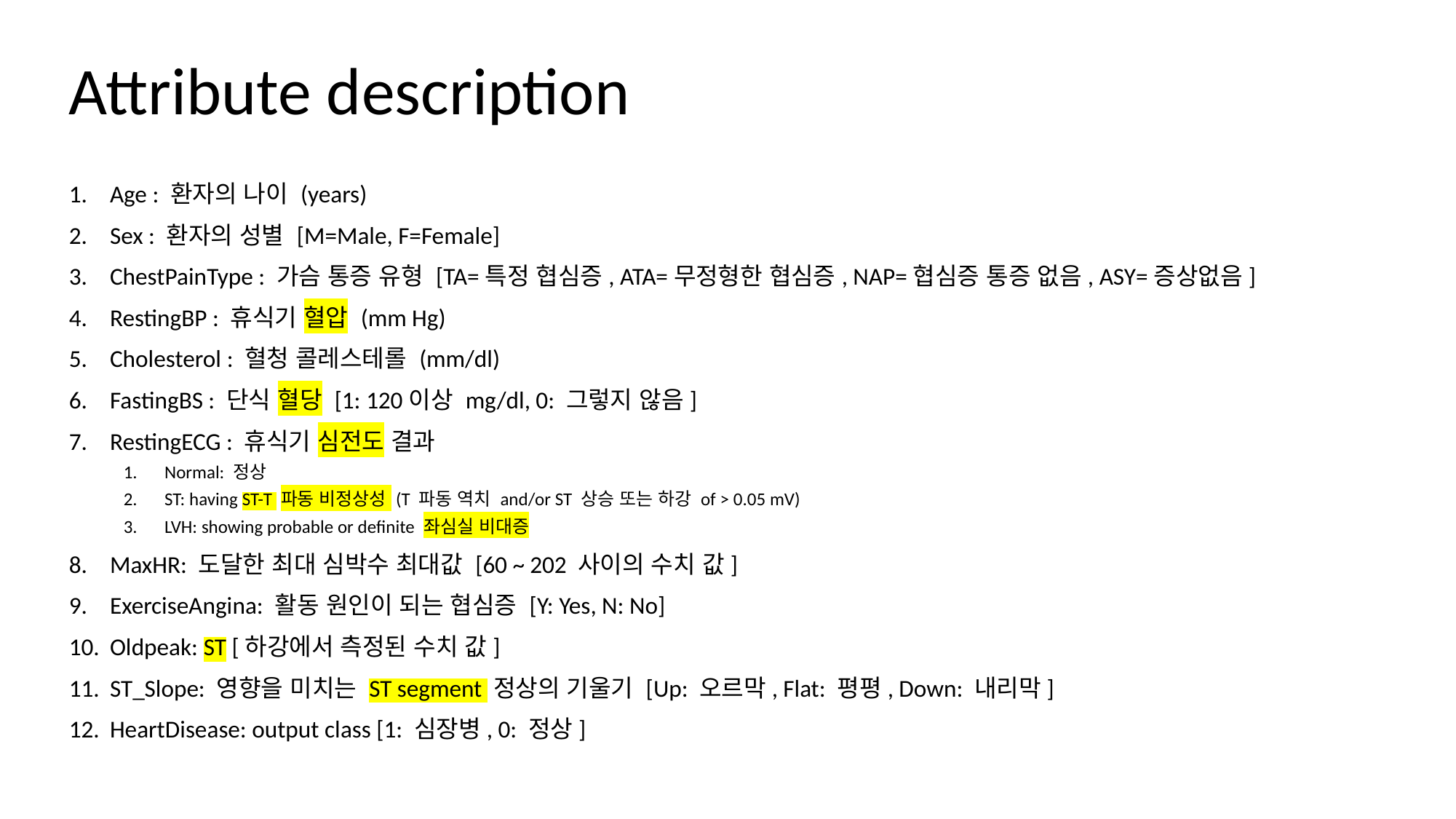

# Attribute description
Age : 환자의 나이 (years)
Sex : 환자의 성별 [M=Male, F=Female]
ChestPainType : 가슴 통증 유형 [TA=특정 협심증, ATA=무정형한 협심증, NAP=협심증 통증 없음, ASY=증상없음]
RestingBP : 휴식기 혈압 (mm Hg)
Cholesterol : 혈청 콜레스테롤 (mm/dl)
FastingBS : 단식 혈당 [1: 120이상 mg/dl, 0: 그렇지 않음]
RestingECG : 휴식기 심전도 결과
Normal: 정상
ST: having ST-T 파동 비정상성 (T 파동 역치 and/or ST 상승 또는 하강 of > 0.05 mV)
LVH: showing probable or definite 좌심실 비대증
MaxHR: 도달한 최대 심박수 최대값 [60 ~ 202 사이의 수치 값]
ExerciseAngina: 활동 원인이 되는 협심증 [Y: Yes, N: No]
Oldpeak: ST [하강에서 측정된 수치 값]
ST_Slope: 영향을 미치는 ST segment 정상의 기울기 [Up: 오르막, Flat: 평평, Down: 내리막]
HeartDisease: output class [1: 심장병, 0: 정상]